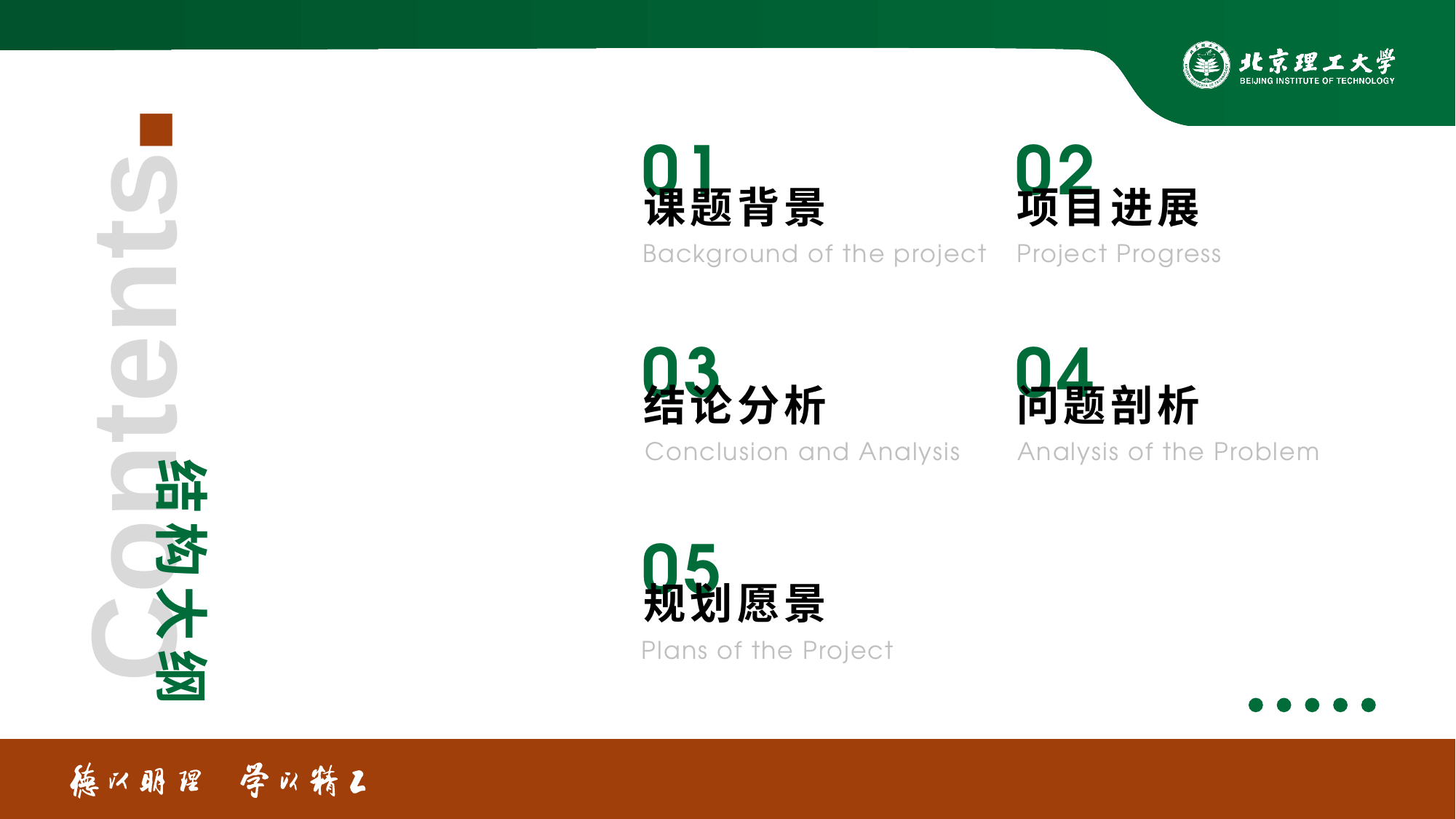

01
课题背景
Background of the project
02
项目进展
Project Progress
03
结论分析
Conclusion and Analysis
04
问题剖析
Analysis of the Problem
05
规划愿景
Plans of the Project